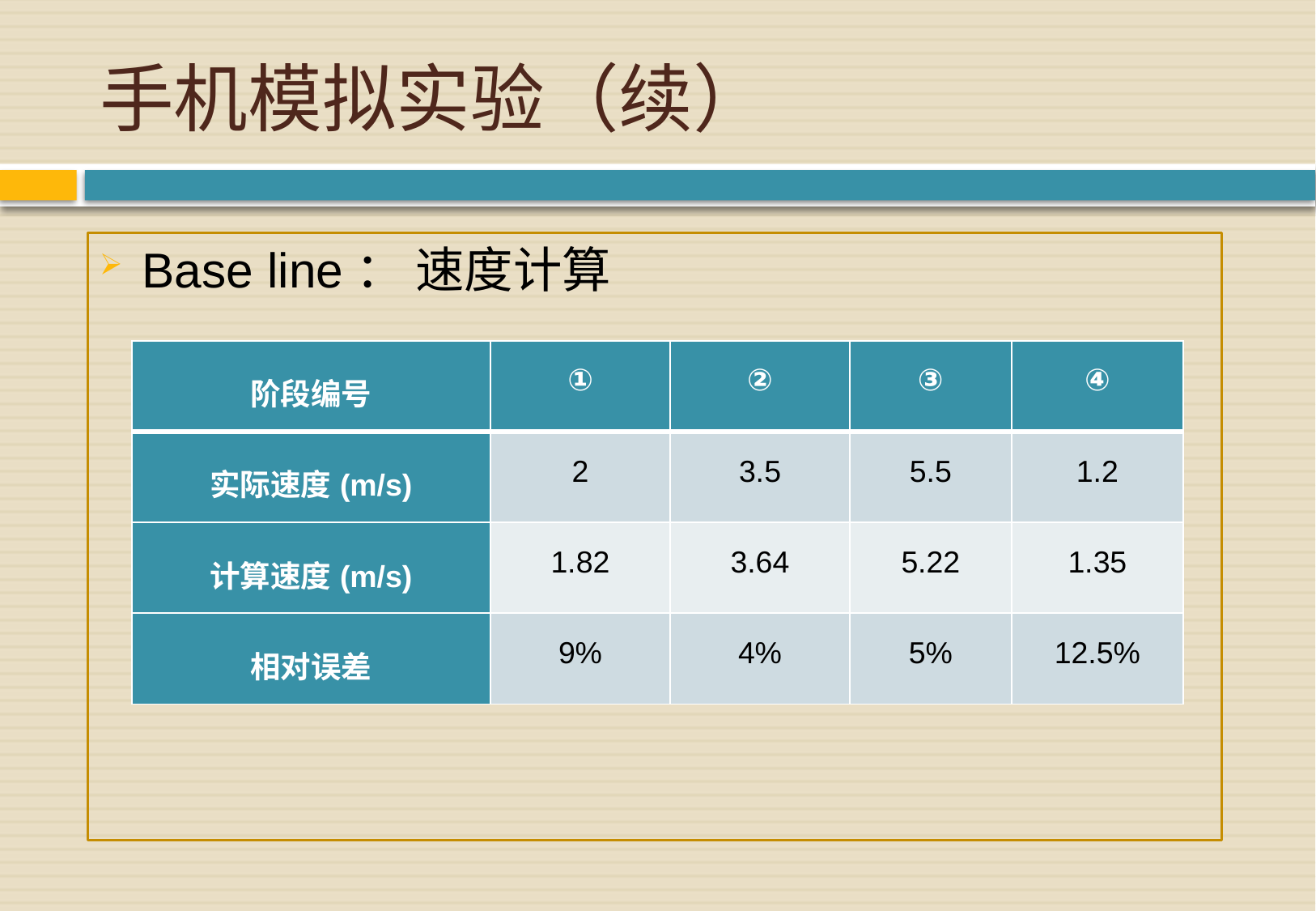

# 手机模拟实验（续）
Base line： 速度计算
| 阶段编号 | ① | ② | ③ | ④ |
| --- | --- | --- | --- | --- |
| 实际速度(m/s) | 2 | 3.5 | 5.5 | 1.2 |
| 计算速度(m/s) | 1.82 | 3.64 | 5.22 | 1.35 |
| 相对误差 | 9% | 4% | 5% | 12.5% |